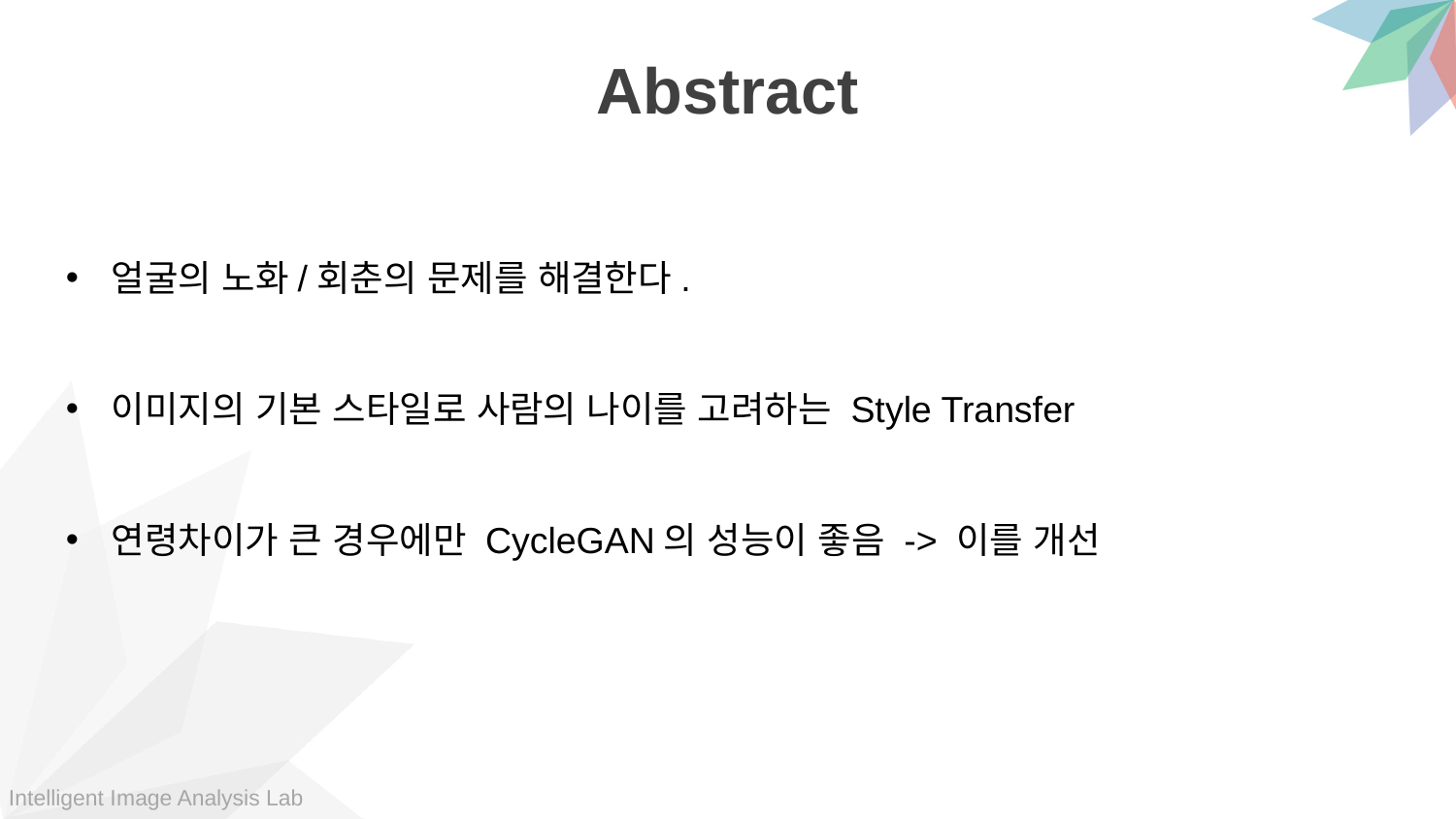

Abstract
얼굴의 노화/회춘의 문제를 해결한다.

이미지의 기본 스타일로 사람의 나이를 고려하는 Style Transfer

연령차이가 큰 경우에만 CycleGAN의 성능이 좋음 -> 이를 개선